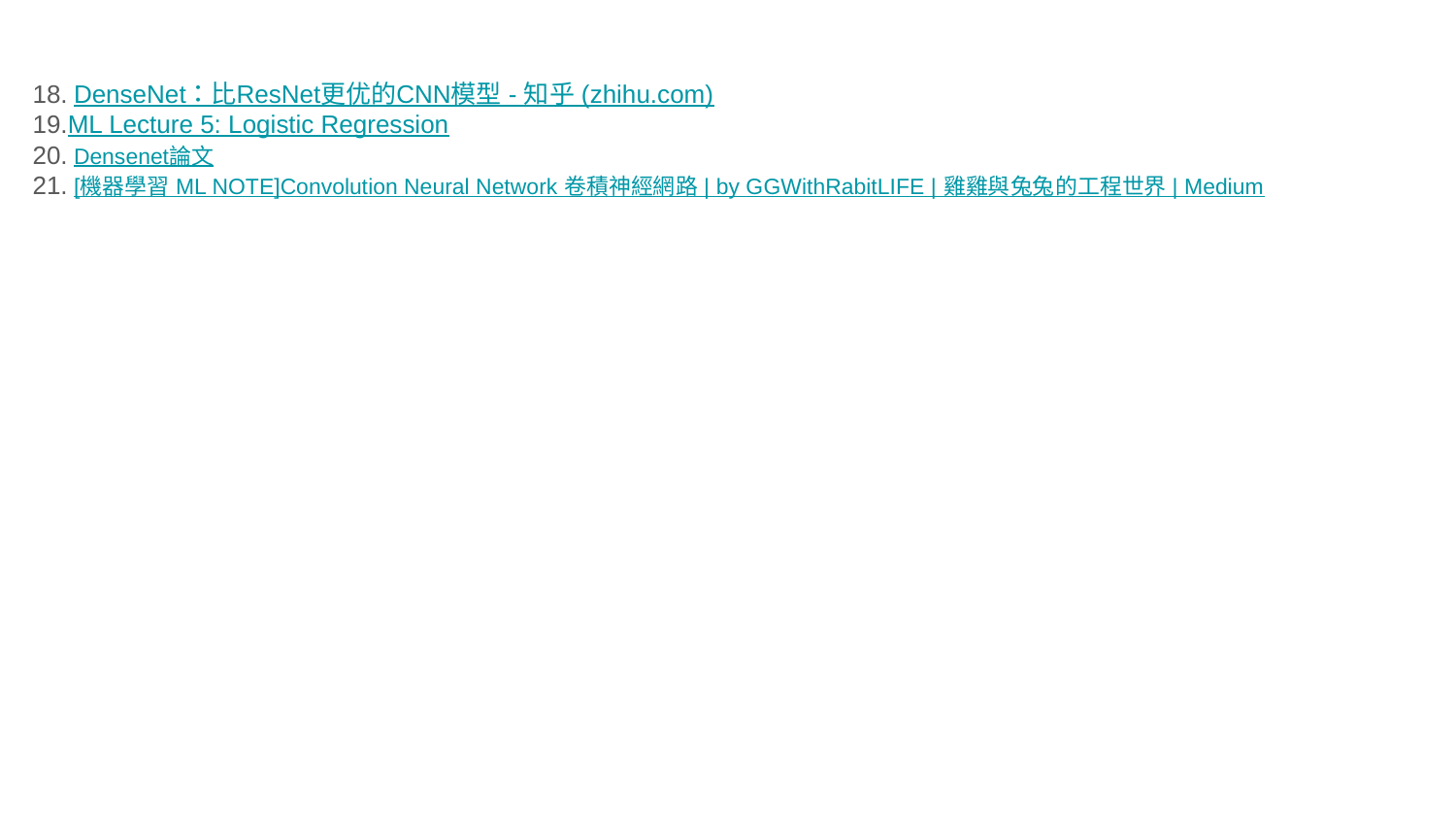

18.DenseNet：比ResNet更优的CNN模型 - 知乎 (zhihu.com)
19.ML Lecture 5: Logistic Regression
20.Densenet論文
21.[機器學習 ML NOTE]Convolution Neural Network 卷積神經網路 | by GGWithRabitLIFE | 雞雞與兔兔的工程世界 | Medium